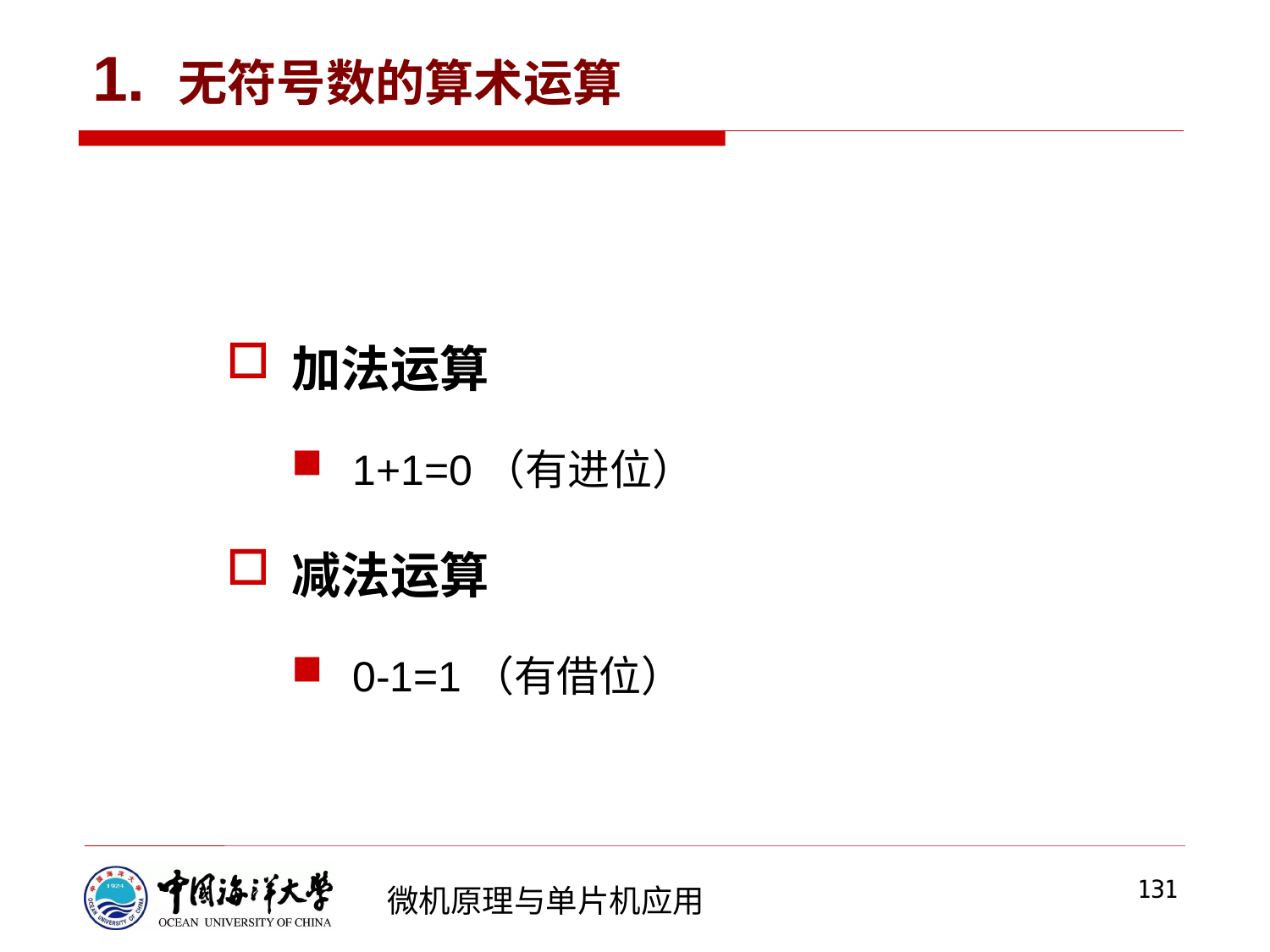

# 1. 无符号数的算术运算
加法运算
1+1=0（有进位）
减法运算
0-1=1（有借位）
131